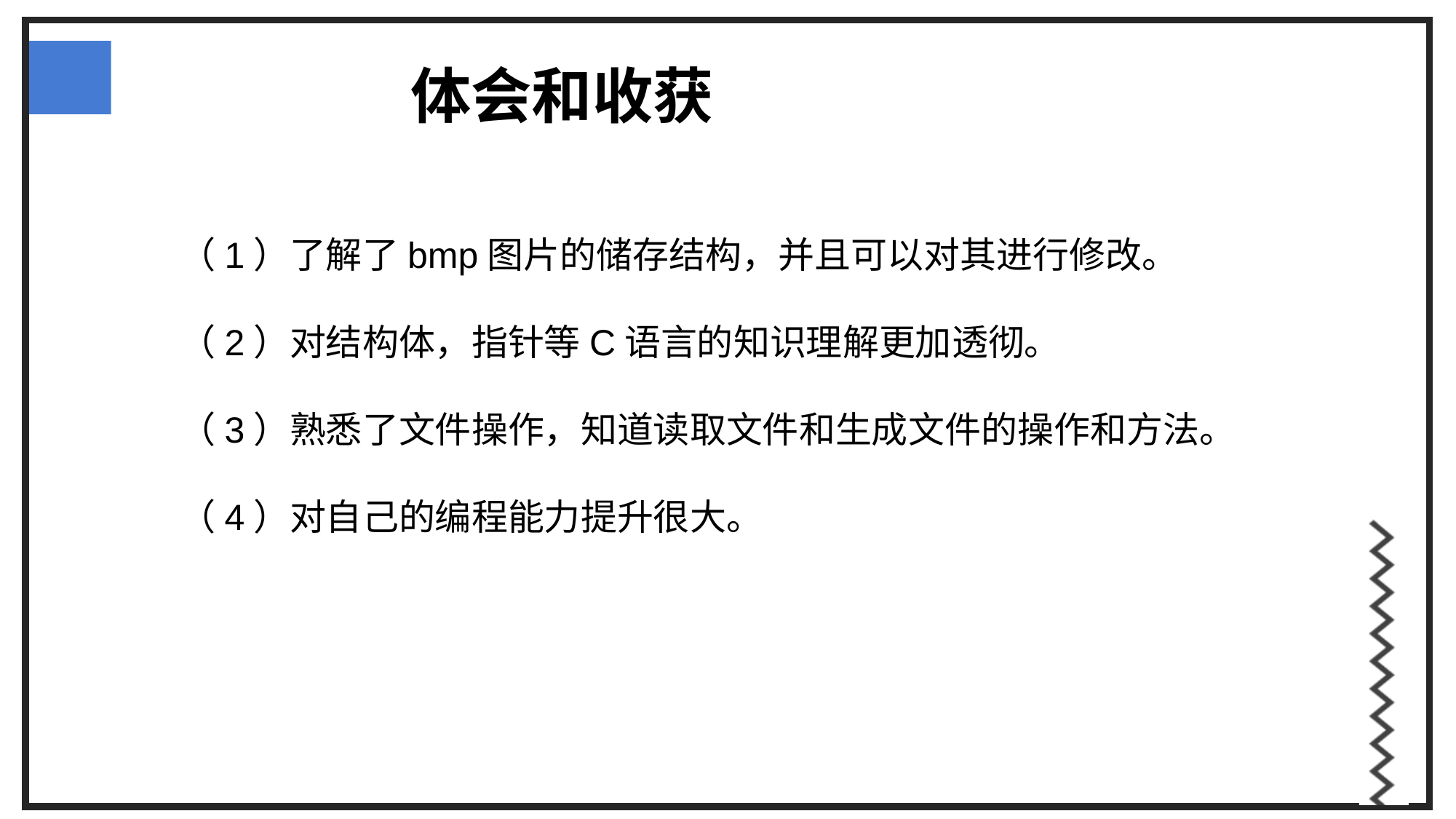

# 体会和收获
（1）了解了bmp图片的储存结构，并且可以对其进行修改。

（2）对结构体，指针等C语言的知识理解更加透彻。

（3）熟悉了文件操作，知道读取文件和生成文件的操作和方法。

（4）对自己的编程能力提升很大。